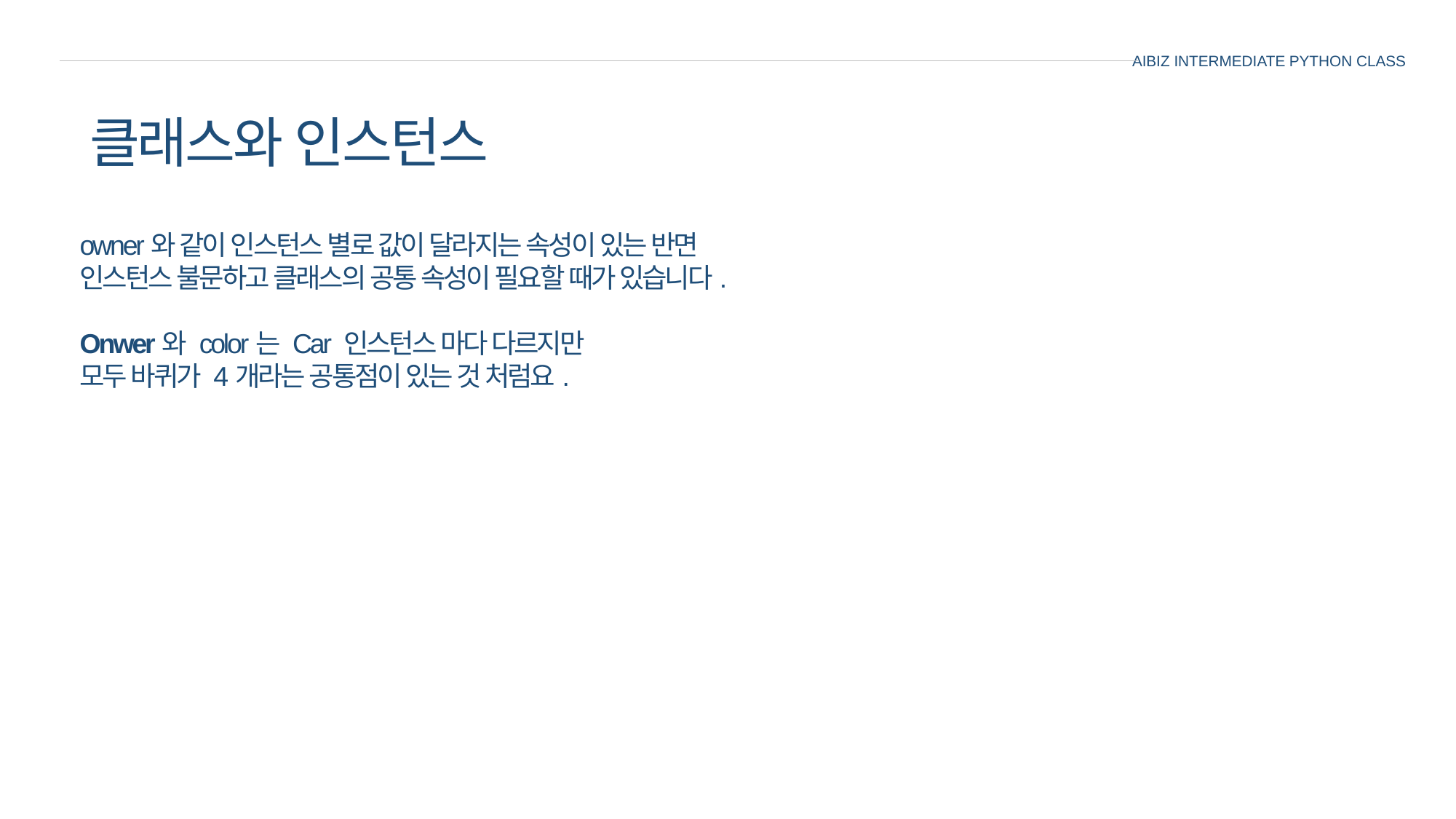

AIBIZ INTERMEDIATE PYTHON CLASS
클래스와 인스턴스
owner와 같이 인스턴스 별로 값이 달라지는 속성이 있는 반면
인스턴스 불문하고 클래스의 공통 속성이 필요할 때가 있습니다.

Onwer와 color는 Car 인스턴스 마다 다르지만
모두 바퀴가 4개라는 공통점이 있는 것 처럼요.